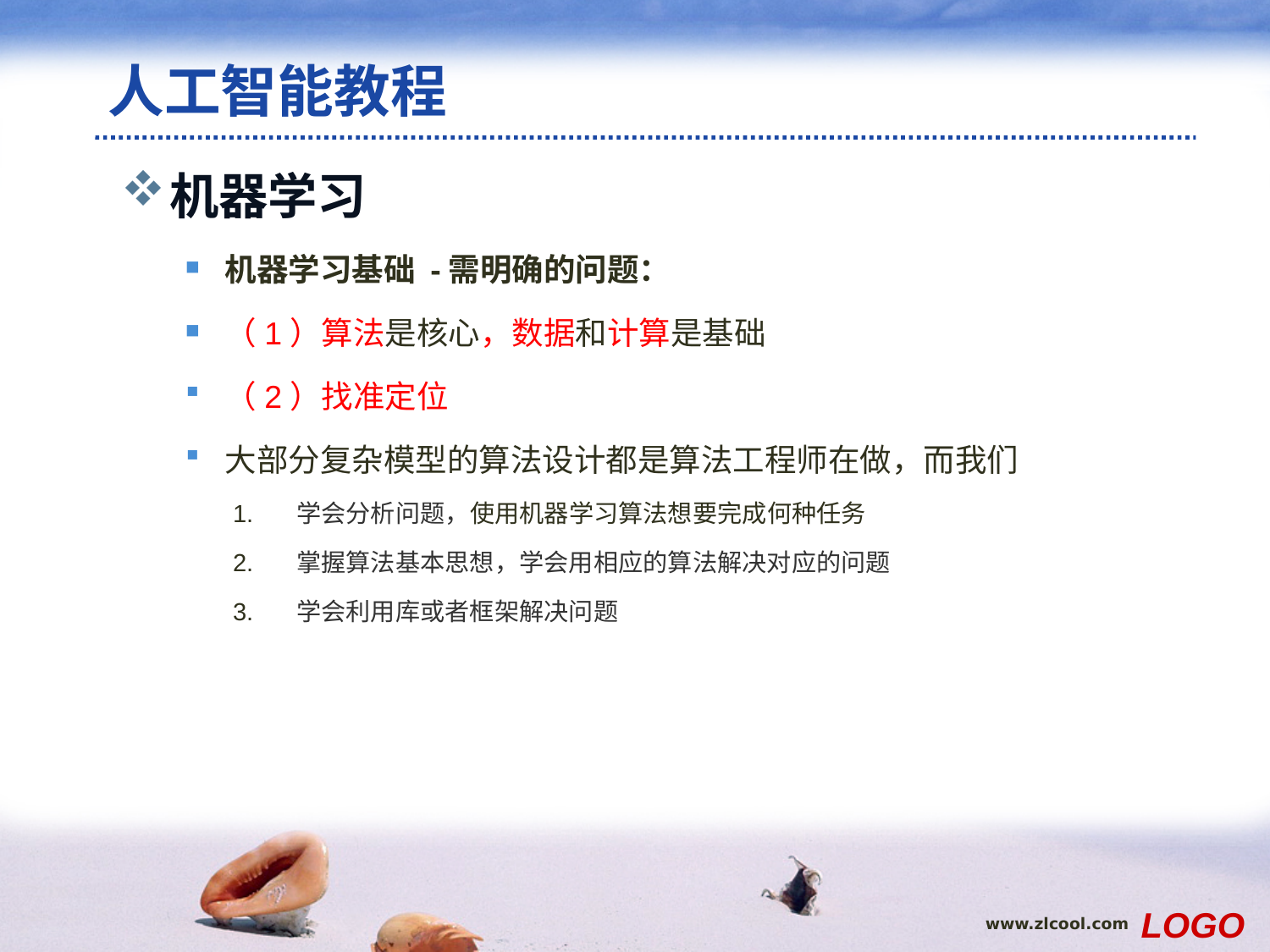

# 人工智能教程
机器学习
机器学习基础 -需明确的问题：
（1）算法是核心，数据和计算是基础
（2）找准定位
大部分复杂模型的算法设计都是算法工程师在做，而我们
学会分析问题，使用机器学习算法想要完成何种任务
掌握算法基本思想，学会用相应的算法解决对应的问题
学会利用库或者框架解决问题

LOGO
www.zlcool.com